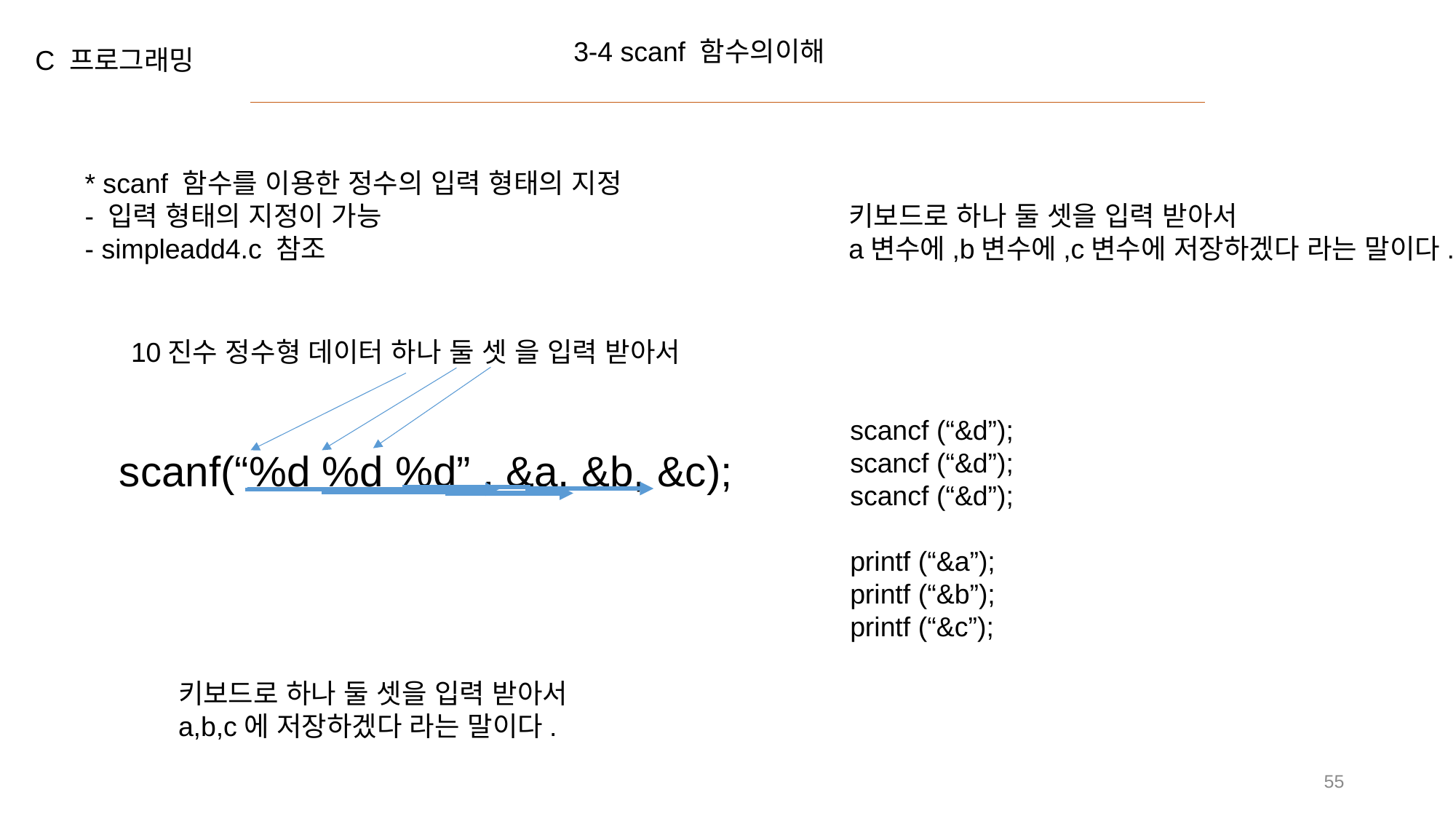

3-4 scanf 함수의이해
C 프로그래밍
* scanf 함수를 이용한 정수의 입력 형태의 지정
- 입력 형태의 지정이 가능
- simpleadd4.c 참조
키보드로 하나 둘 셋을 입력 받아서
a변수에,b변수에,c변수에 저장하겠다 라는 말이다.
10진수 정수형 데이터 하나 둘 셋 을 입력 받아서
scancf (“&d”);
scancf (“&d”);
scancf (“&d”);

printf (“&a”);
printf (“&b”);
printf (“&c”);

scanf(“%d %d %d” , &a, &b, &c);

키보드로 하나 둘 셋을 입력 받아서
a,b,c에 저장하겠다 라는 말이다.
55